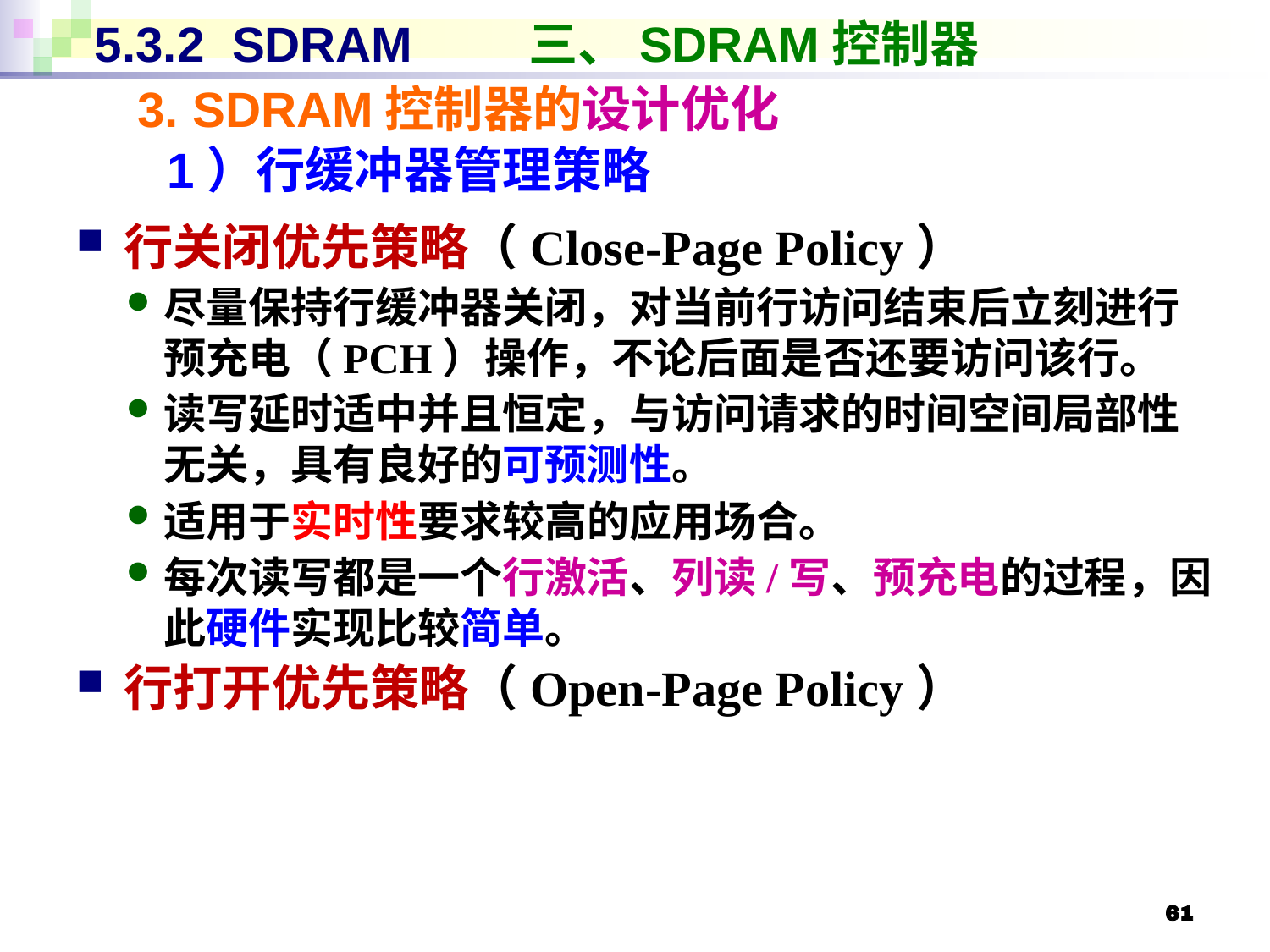

# 5.3.2  SDRAM	   三、SDRAM控制器
3. SDRAM控制器的设计优化
1）行缓冲器管理策略
行关闭优先策略（Close-Page Policy）
尽量保持行缓冲器关闭，对当前行访问结束后立刻进行预充电（PCH）操作，不论后面是否还要访问该行。
读写延时适中并且恒定，与访问请求的时间空间局部性无关，具有良好的可预测性。
适用于实时性要求较高的应用场合。
每次读写都是一个行激活、列读/写、预充电的过程，因此硬件实现比较简单。
行打开优先策略（Open-Page Policy）
61